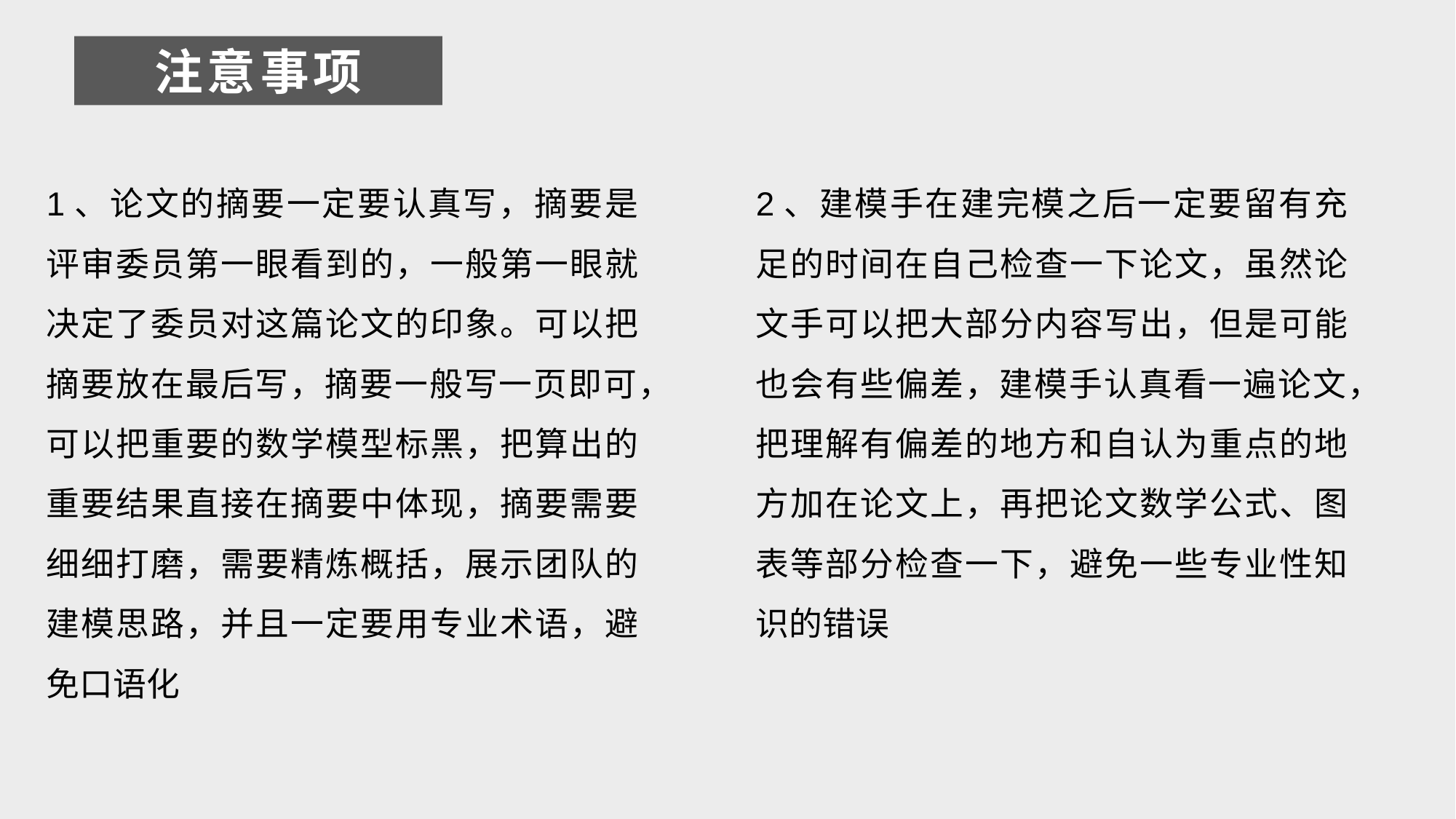

注意事项
1、论文的摘要一定要认真写，摘要是评审委员第一眼看到的，一般第一眼就决定了委员对这篇论文的印象。可以把摘要放在最后写，摘要一般写一页即可，可以把重要的数学模型标黑，把算出的重要结果直接在摘要中体现，摘要需要细细打磨，需要精炼概括，展示团队的建模思路，并且一定要用专业术语，避免口语化
2、建模手在建完模之后一定要留有充足的时间在自己检查一下论文，虽然论文手可以把大部分内容写出，但是可能也会有些偏差，建模手认真看一遍论文，把理解有偏差的地方和自认为重点的地方加在论文上，再把论文数学公式、图表等部分检查一下，避免一些专业性知识的错误